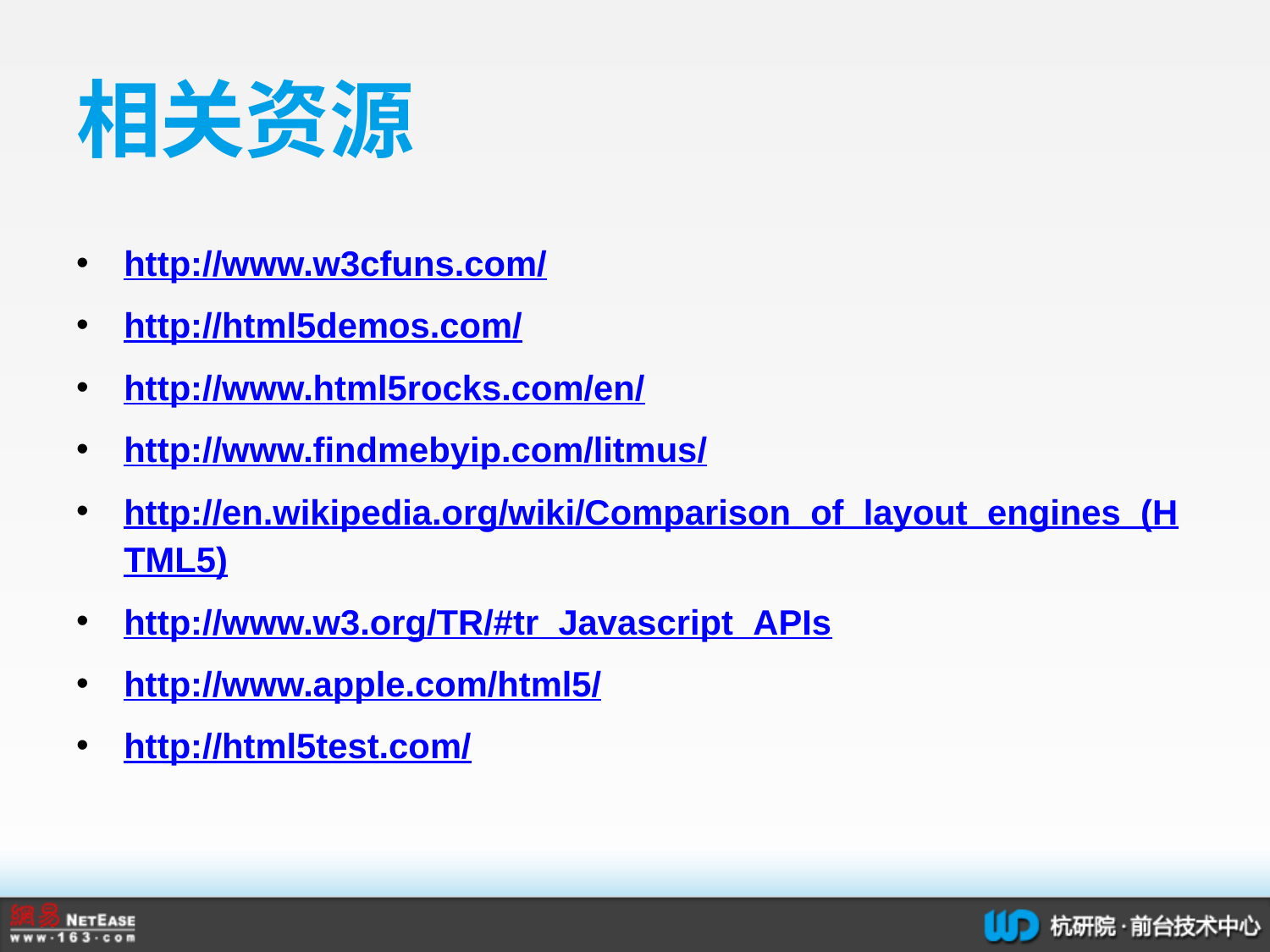

# 相关资源
http://www.w3cfuns.com/
http://html5demos.com/
http://www.html5rocks.com/en/
http://www.findmebyip.com/litmus/
http://en.wikipedia.org/wiki/Comparison_of_layout_engines_(HTML5)
http://www.w3.org/TR/#tr_Javascript_APIs
http://www.apple.com/html5/
http://html5test.com/